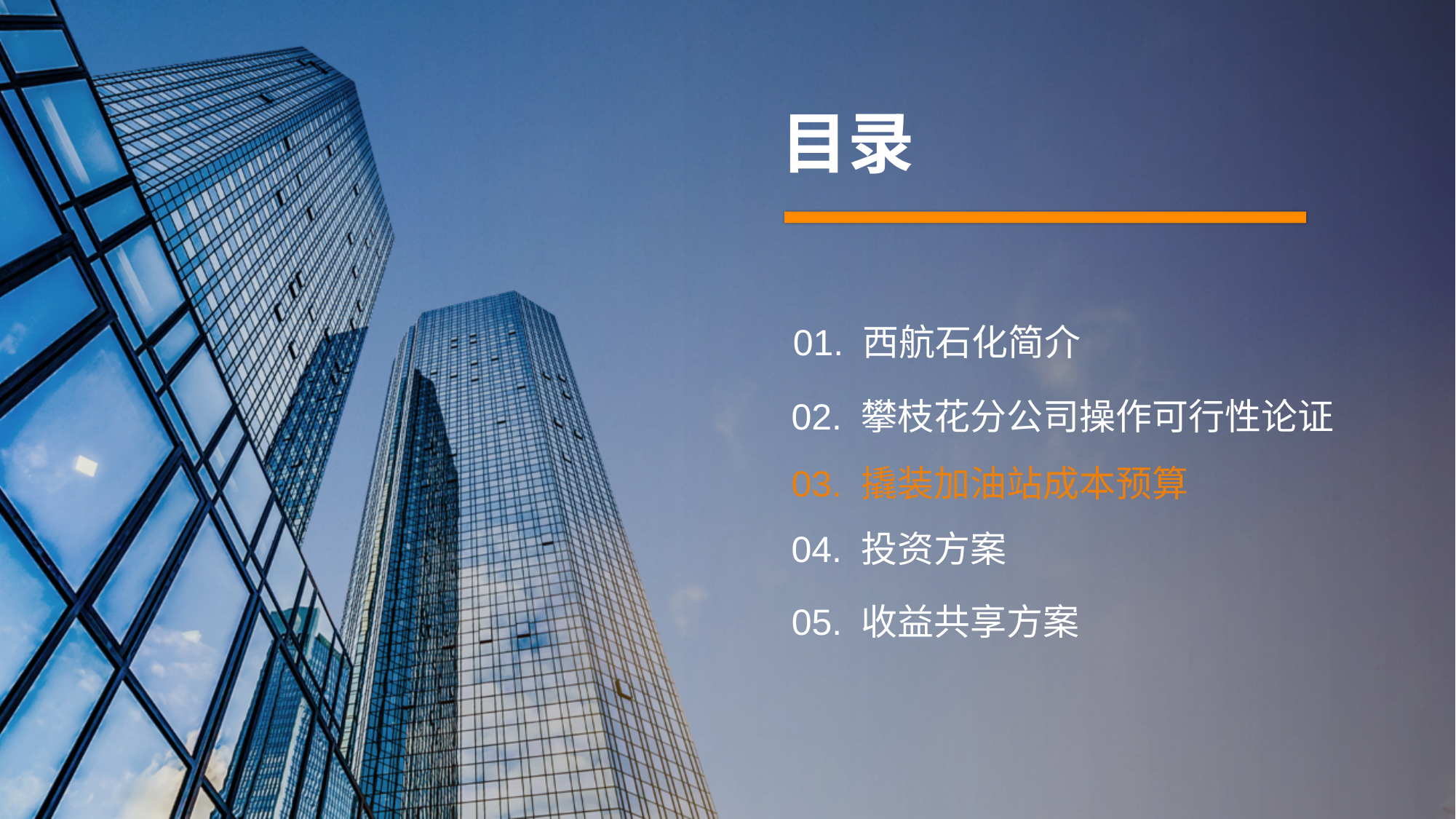

目录

01. 西航石化简介
02. 攀枝花分公司操作可行性论证
03. 撬装加油站成本预算
04. 投资方案
05. 收益共享方案